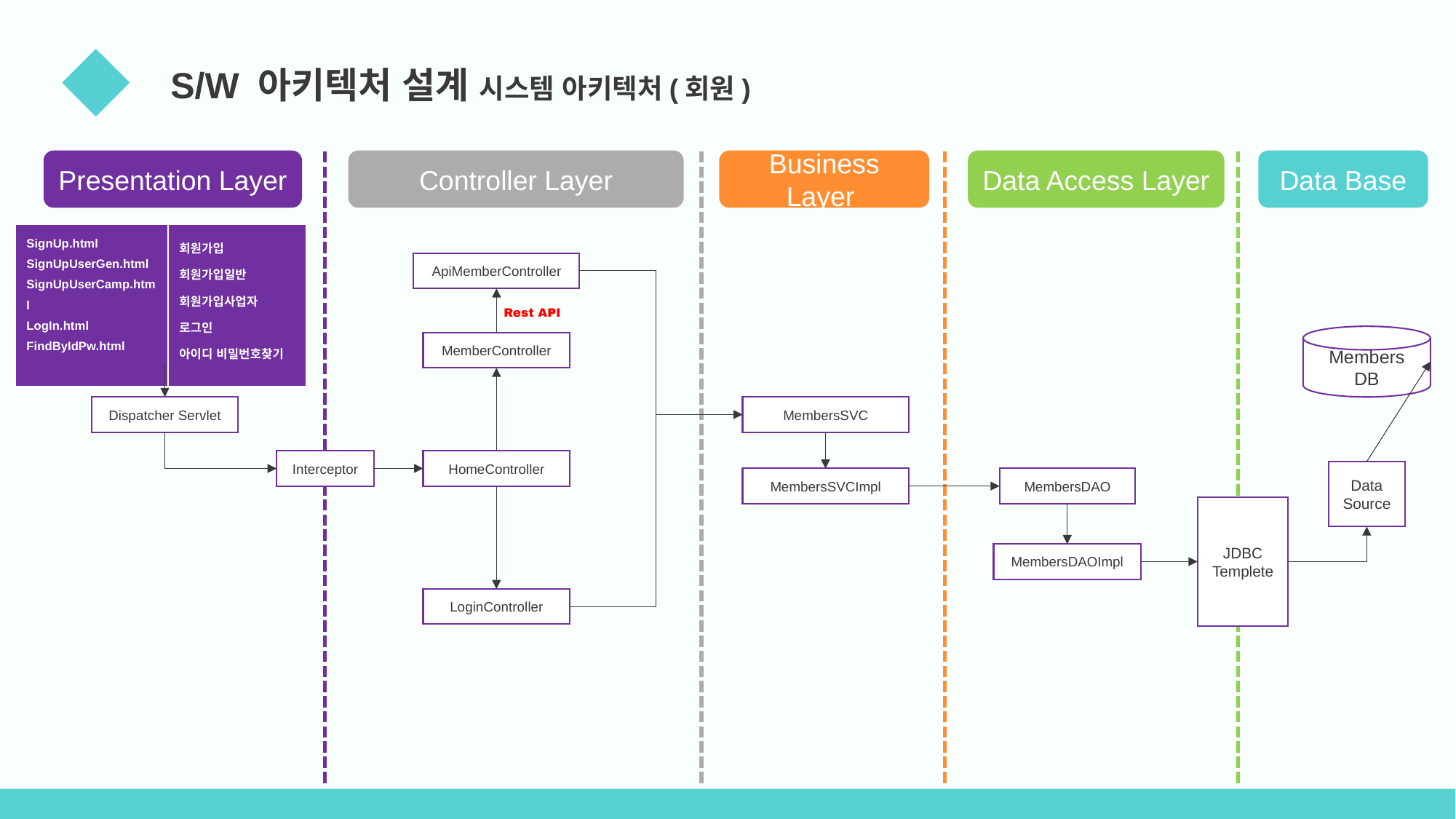

03
 S/W 아키텍처 설계 시스템 아키텍처(회원)
Presentation Layer
Business Layer
Data Base
Data Access Layer
Controller Layer
| SignUp.html SignUpUserGen.html SignUpUserCamp.html LogIn.html FindByIdPw.html | 회원가입 회원가입일반 회원가입사업자 로그인 아이디 비밀번호찾기 |
| --- | --- |
ApiMemberController

Rest API
Members
DB
MemberController
MembersSVC
Dispatcher Servlet
HomeController
Interceptor
Data Source
MembersSVCImpl
MembersDAO
JDBC Templete
MembersDAOImpl
LoginController